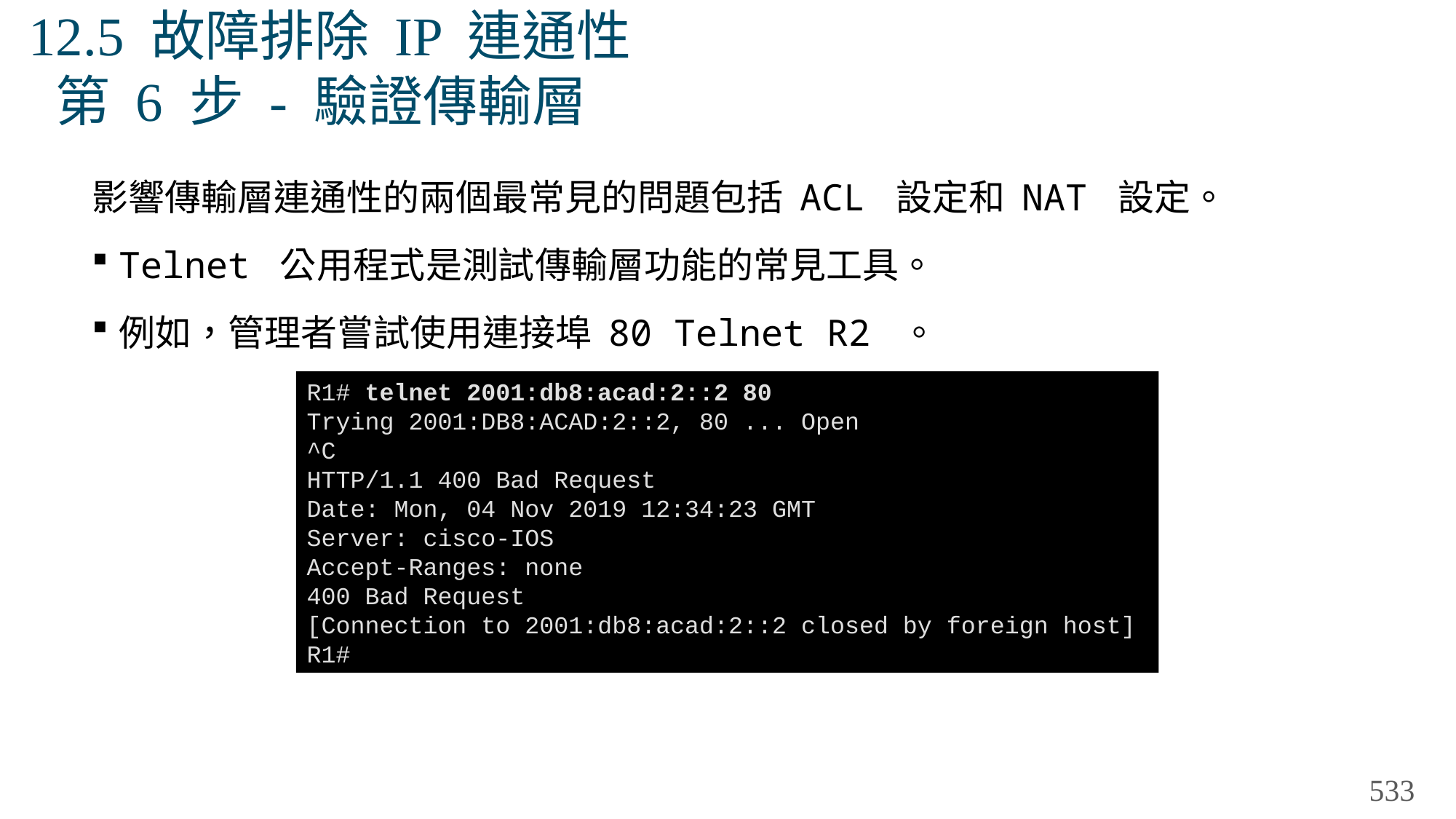

# 12.5 故障排除 IP 連通性 第 6 步 - 驗證傳輸層
影響傳輸層連通性的兩個最常見的問題包括 ACL 設定和 NAT 設定。
Telnet 公用程式是測試傳輸層功能的常見工具。
例如，管理者嘗試使用連接埠 80 Telnet R2 。
R1# telnet 2001:db8:acad:2::2 80
Trying 2001:DB8:ACAD:2::2, 80 ... Open
^C
HTTP/1.1 400 Bad Request
Date: Mon, 04 Nov 2019 12:34:23 GMT
Server: cisco-IOS
Accept-Ranges: none
400 Bad Request
[Connection to 2001:db8:acad:2::2 closed by foreign host]
R1#
533